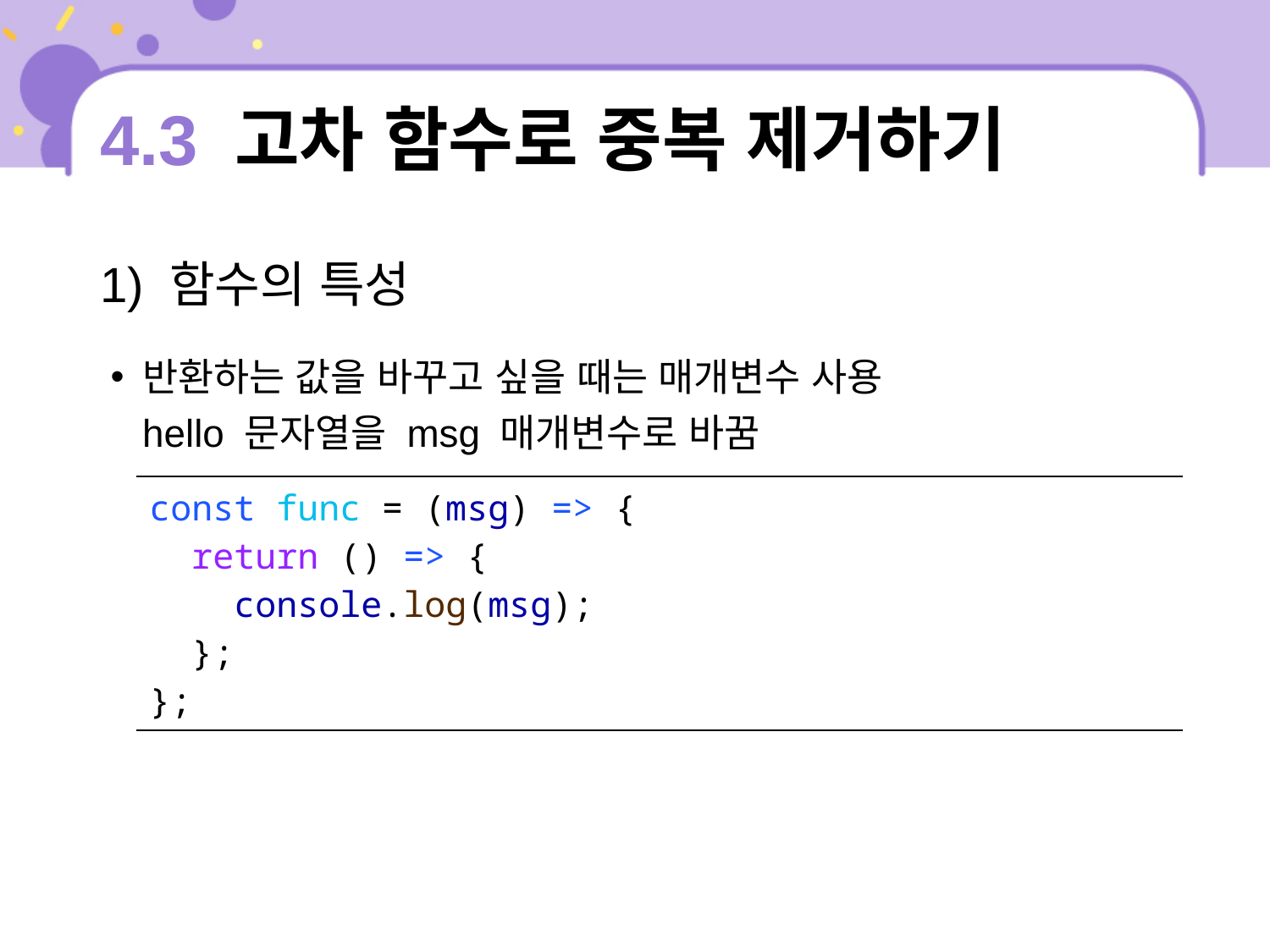

# 4.3 고차 함수로 중복 제거하기
1) 함수의 특성
반환하는 값을 바꾸고 싶을 때는 매개변수 사용
hello 문자열을 msg 매개변수로 바꿈

| const func = (msg) => { return () => { console.log(msg); }; }; |
| --- |